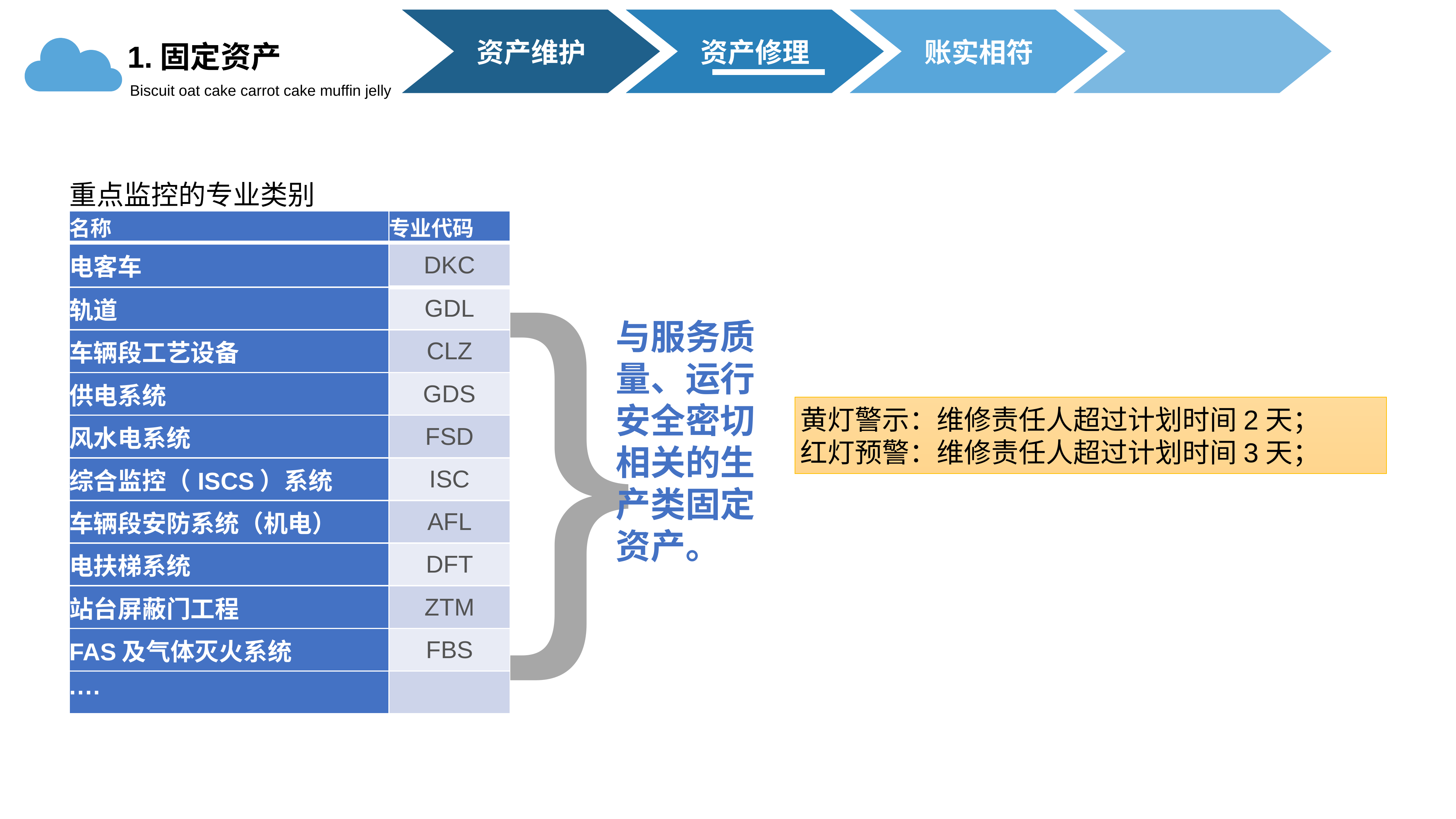

资产维护
资产修理
账实相符

1.固定资产

Biscuit oat cake carrot cake muffin jelly
| 重点监控的专业类别 |  |
| --- | --- |
| 名称 | 专业代码 |
| 电客车 | DKC |
| 轨道 | GDL |
| 车辆段工艺设备 | CLZ |
| 供电系统 | GDS |
| 风水电系统 | FSD |
| 综合监控（ISCS）系统 | ISC |
| 车辆段安防系统（机电） | AFL |
| 电扶梯系统 | DFT |
| 站台屏蔽门工程 | ZTM |
| FAS及气体灭火系统 | FBS |
| ···· |  |
}
与服务质量、运行安全密切相关的生产类固定资产。
黄灯警示：维修责任人超过计划时间2天；
红灯预警：维修责任人超过计划时间3天；
46